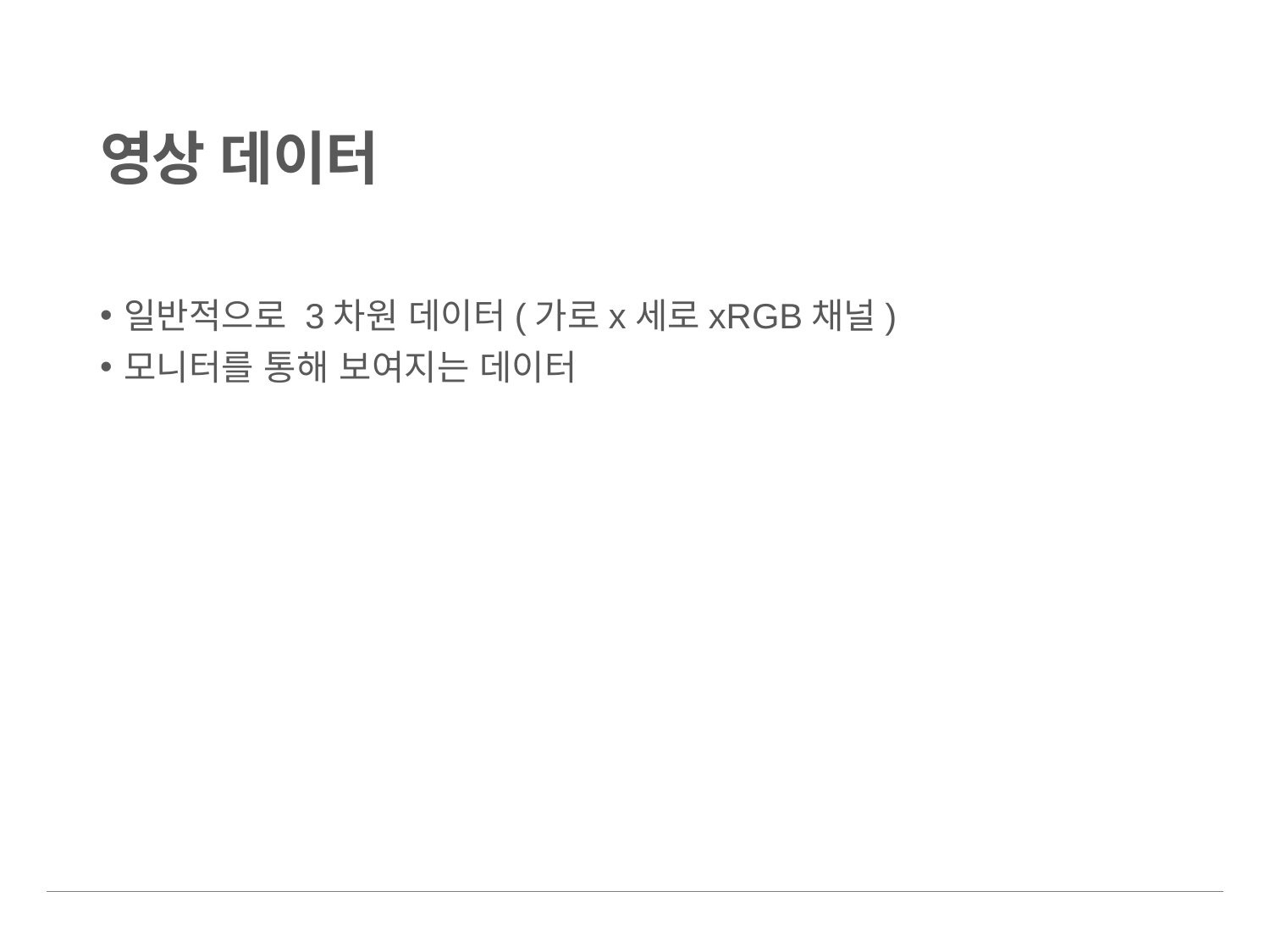

# 영상 데이터
일반적으로 3차원 데이터(가로x세로xRGB채널)
모니터를 통해 보여지는 데이터